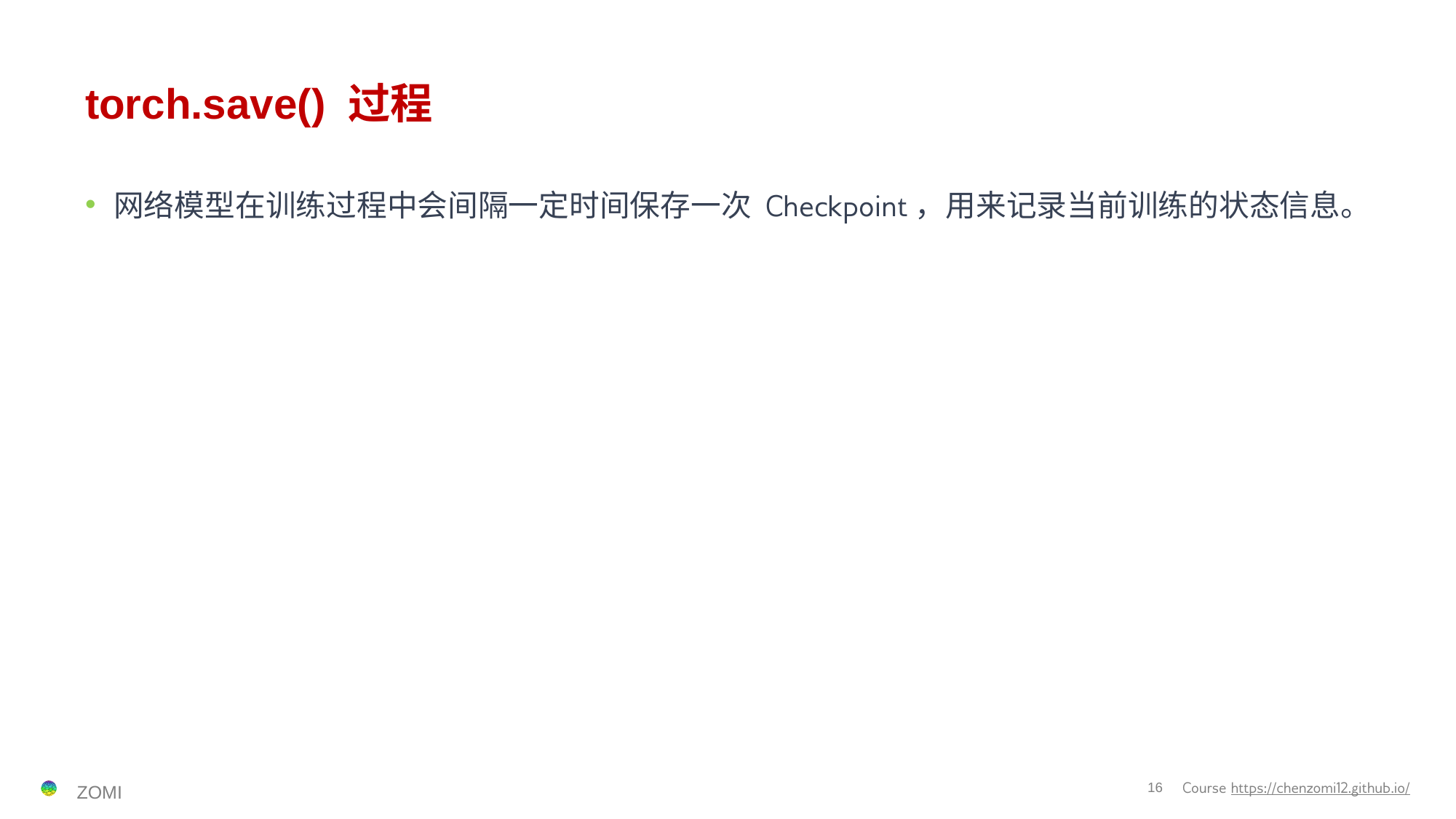

# torch.save() 过程
网络模型在训练过程中会间隔一定时间保存一次 Checkpoint，用来记录当前训练的状态信息。